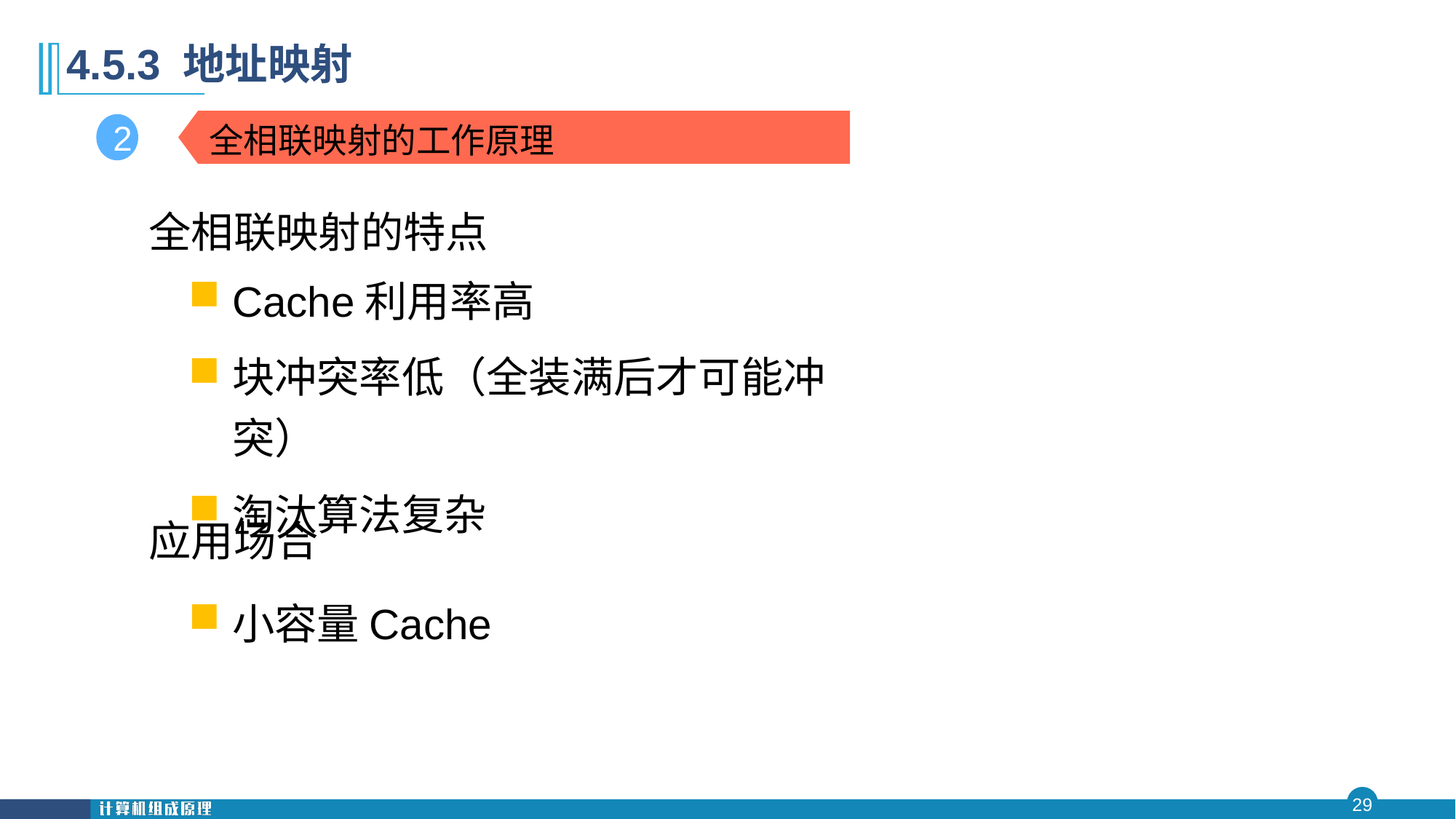

第四 章
4.5.3 地址映射
#

全相联映射的工作原理
2
全相联映射的特点
Cache利用率高
块冲突率低（全装满后才可能冲突）
淘汰算法复杂
应用场合
小容量Cache